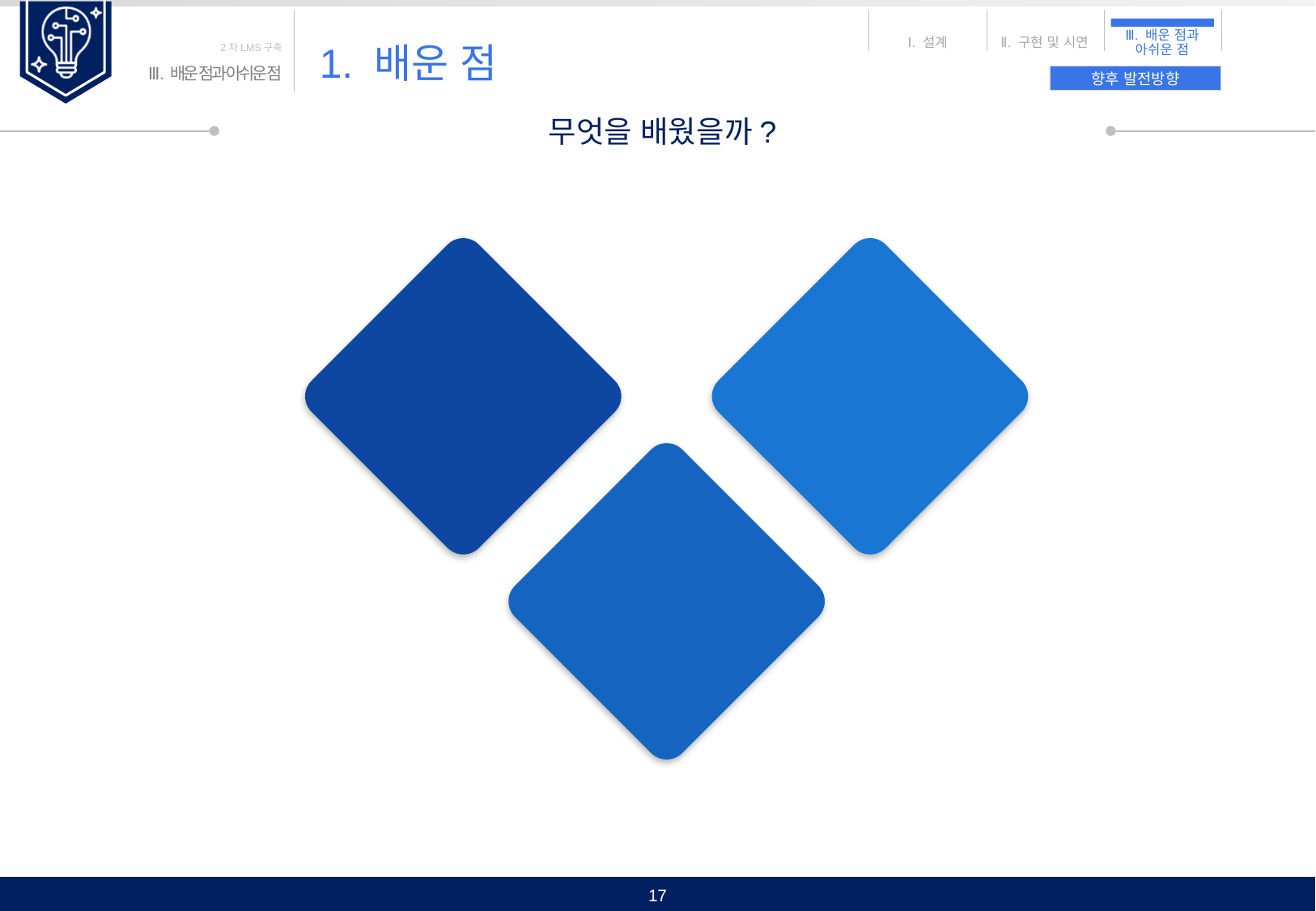

# 1. 배운 점
프로젝트 성과
향후 발전방향

무엇을 배웠을까?

Git의
활용성
(협업)
설계의 오류

SI사업
간접경험
17